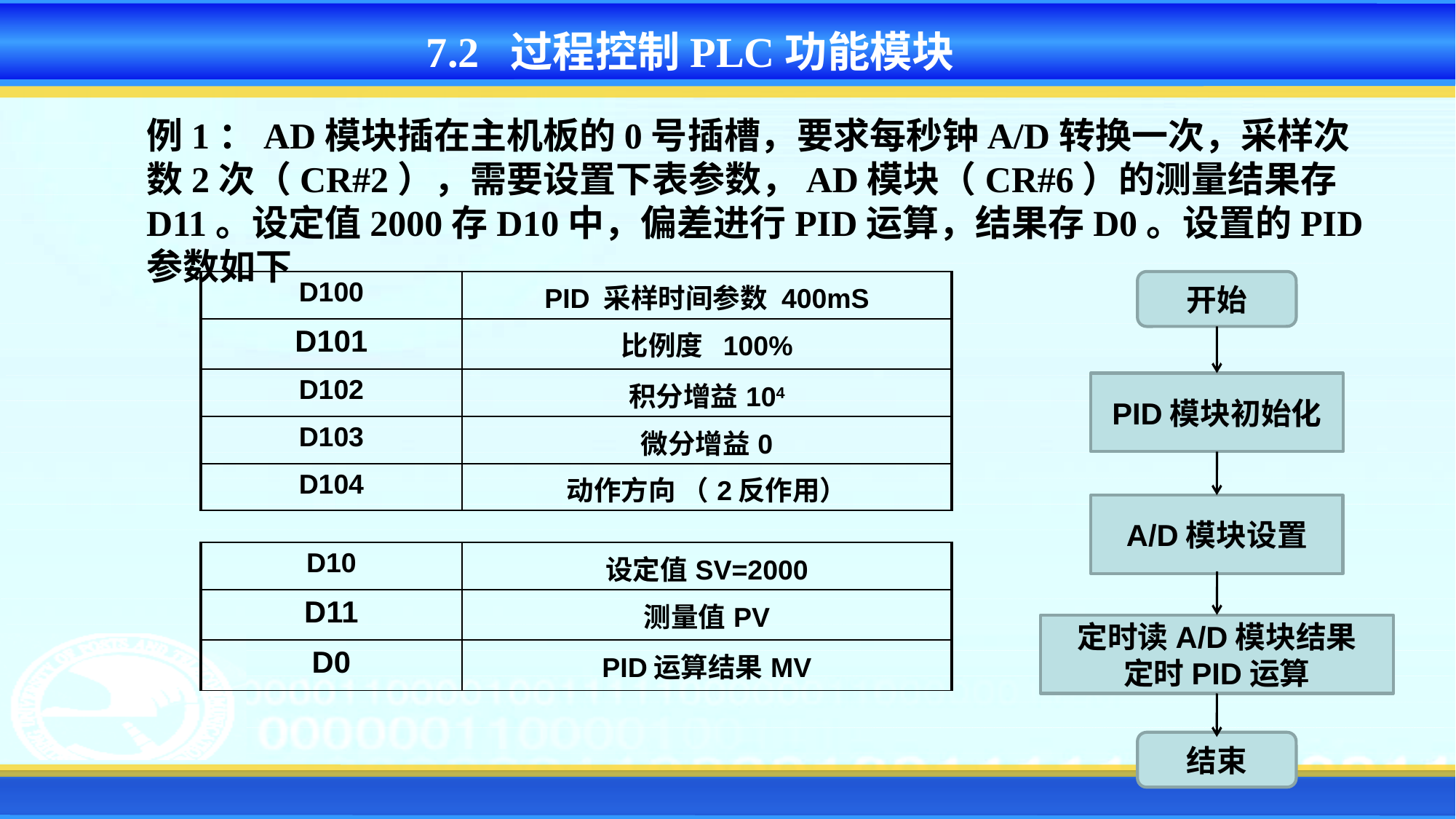

7.2  过程控制PLC功能模块
例1：AD模块插在主机板的0号插槽，要求每秒钟A/D转换一次，采样次数2次（CR#2），需要设置下表参数，AD模块（CR#6）的测量结果存D11。设定值2000存D10中，偏差进行PID运算，结果存D0。设置的PID参数如下
| D100 | PID 采样时间参数 400mS |
| --- | --- |
| D101 | 比例度 100% |
| D102 | 积分增益104 |
| D103 | 微分增益0 |
| D104 | 动作方向 （2反作用） |
开始
PID模块初始化
A/D模块设置
定时读A/D模块结果
定时PID运算
结束
| D10 | 设定值SV=2000 |
| --- | --- |
| D11 | 测量值PV |
| D0 | PID运算结果MV |